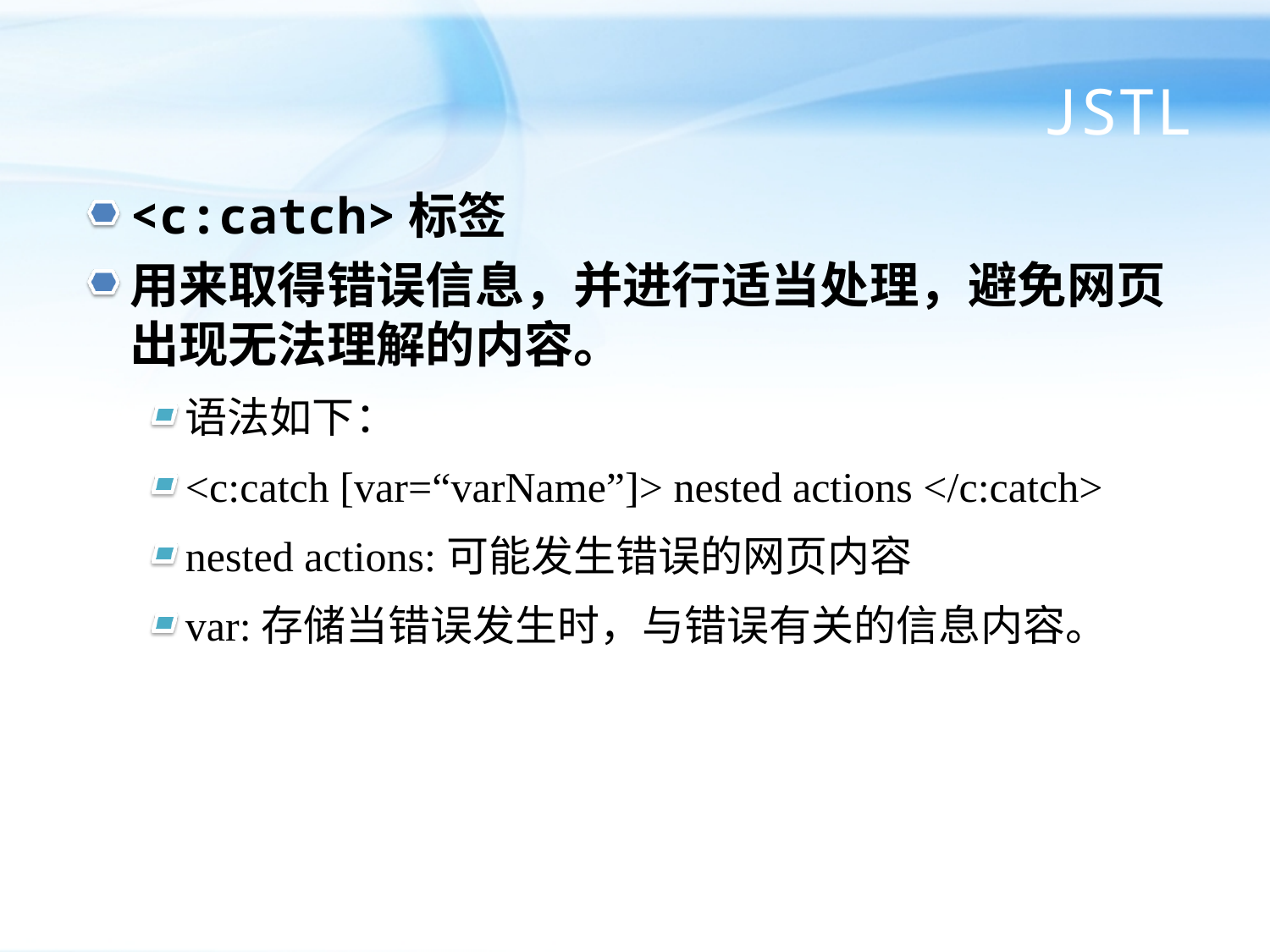

# JSTL
<c:catch>标签
用来取得错误信息，并进行适当处理，避免网页出现无法理解的内容。
语法如下：
<c:catch [var=“varName”]> nested actions </c:catch>
nested actions:可能发生错误的网页内容
var:存储当错误发生时，与错误有关的信息内容。